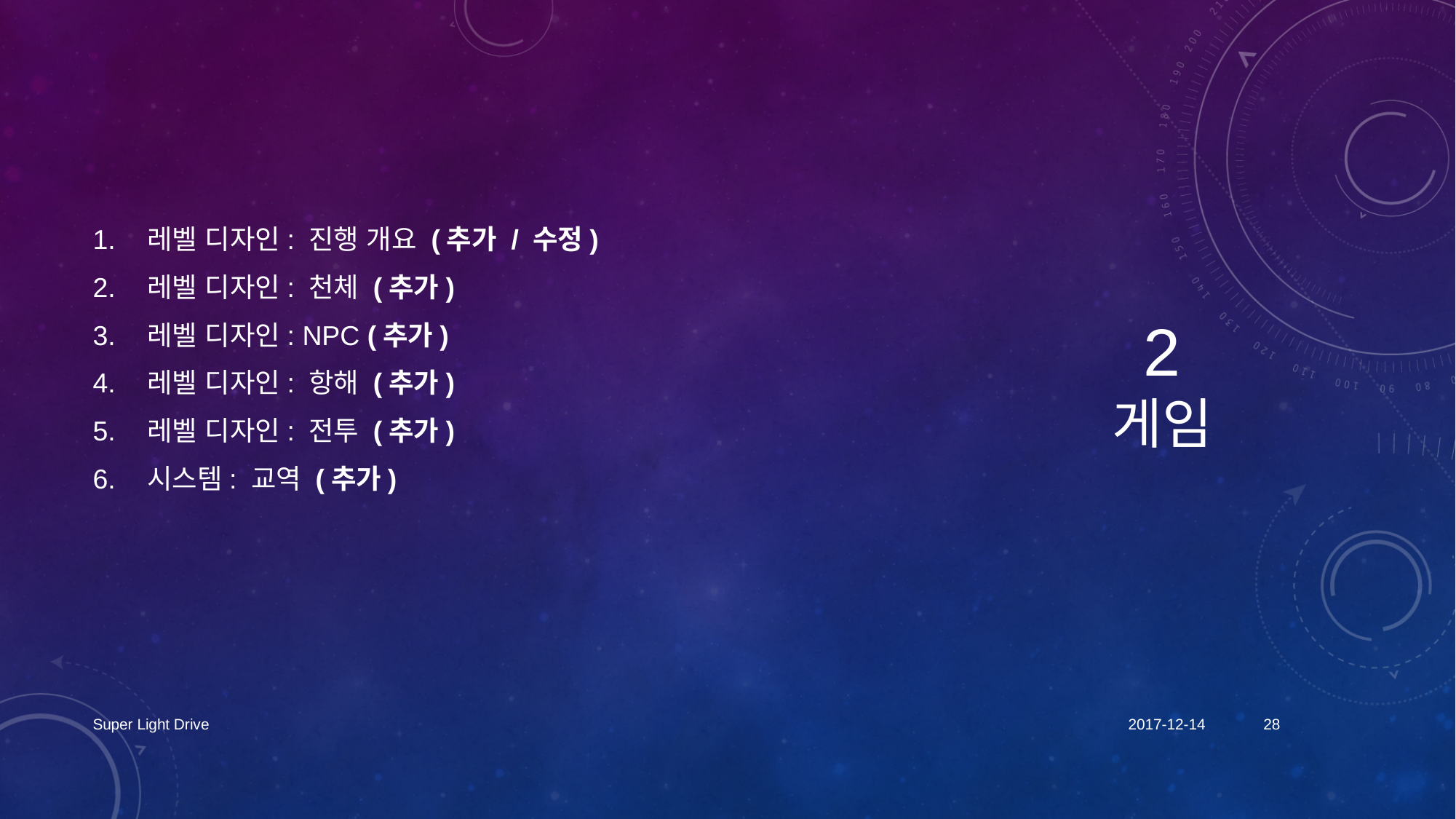

# 2 게임

레벨 디자인: 진행 개요 (추가 / 수정)
레벨 디자인: 천체 (추가)
레벨 디자인: NPC (추가)
레벨 디자인: 항해 (추가)
레벨 디자인: 전투 (추가)
시스템: 교역 (추가)

Super Light Drive
2017-12-14
28